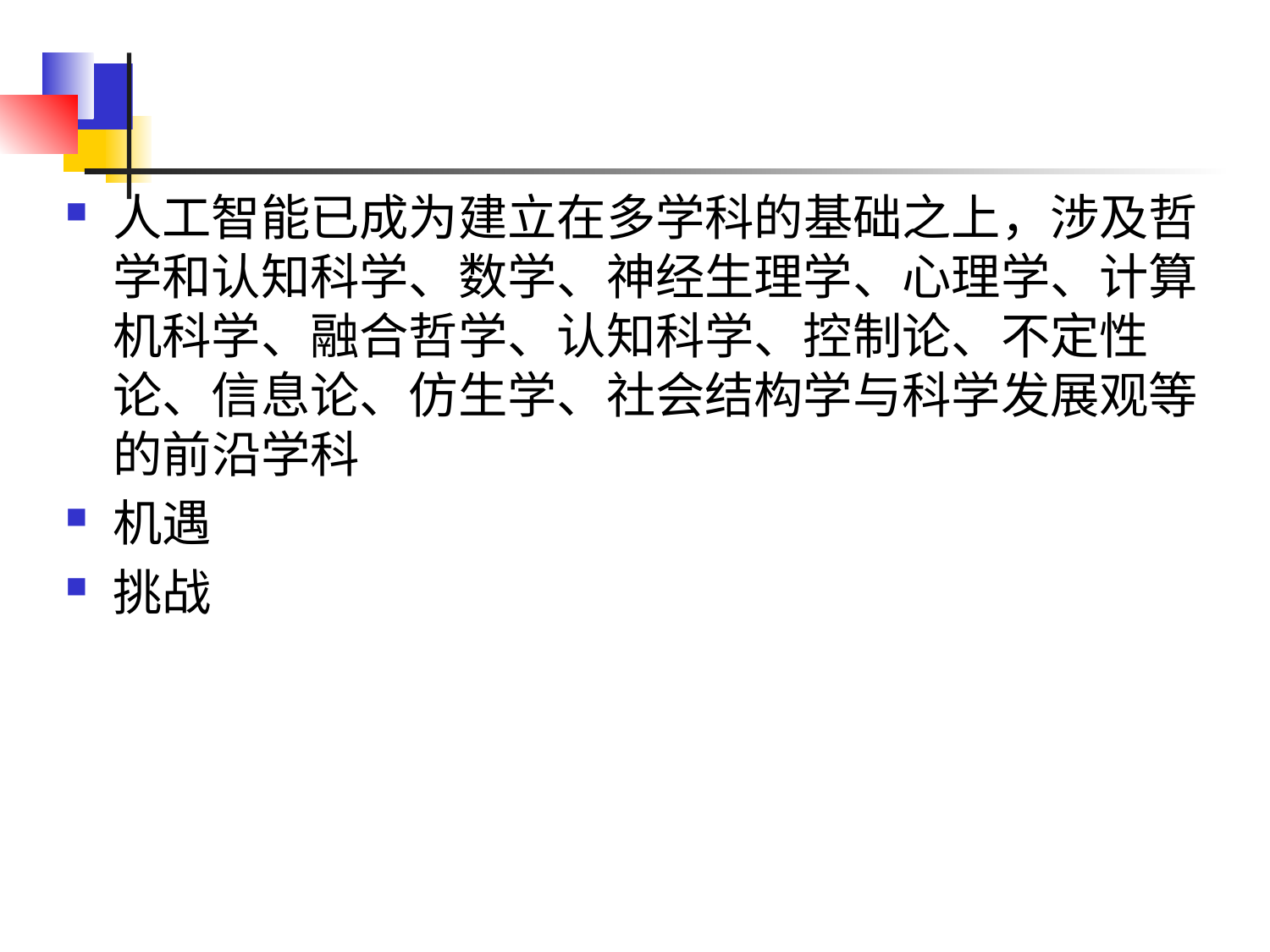

#
人工智能已成为建立在多学科的基础之上，涉及哲学和认知科学、数学、神经生理学、心理学、计算机科学、融合哲学、认知科学、控制论、不定性论、信息论、仿生学、社会结构学与科学发展观等的前沿学科
机遇
挑战